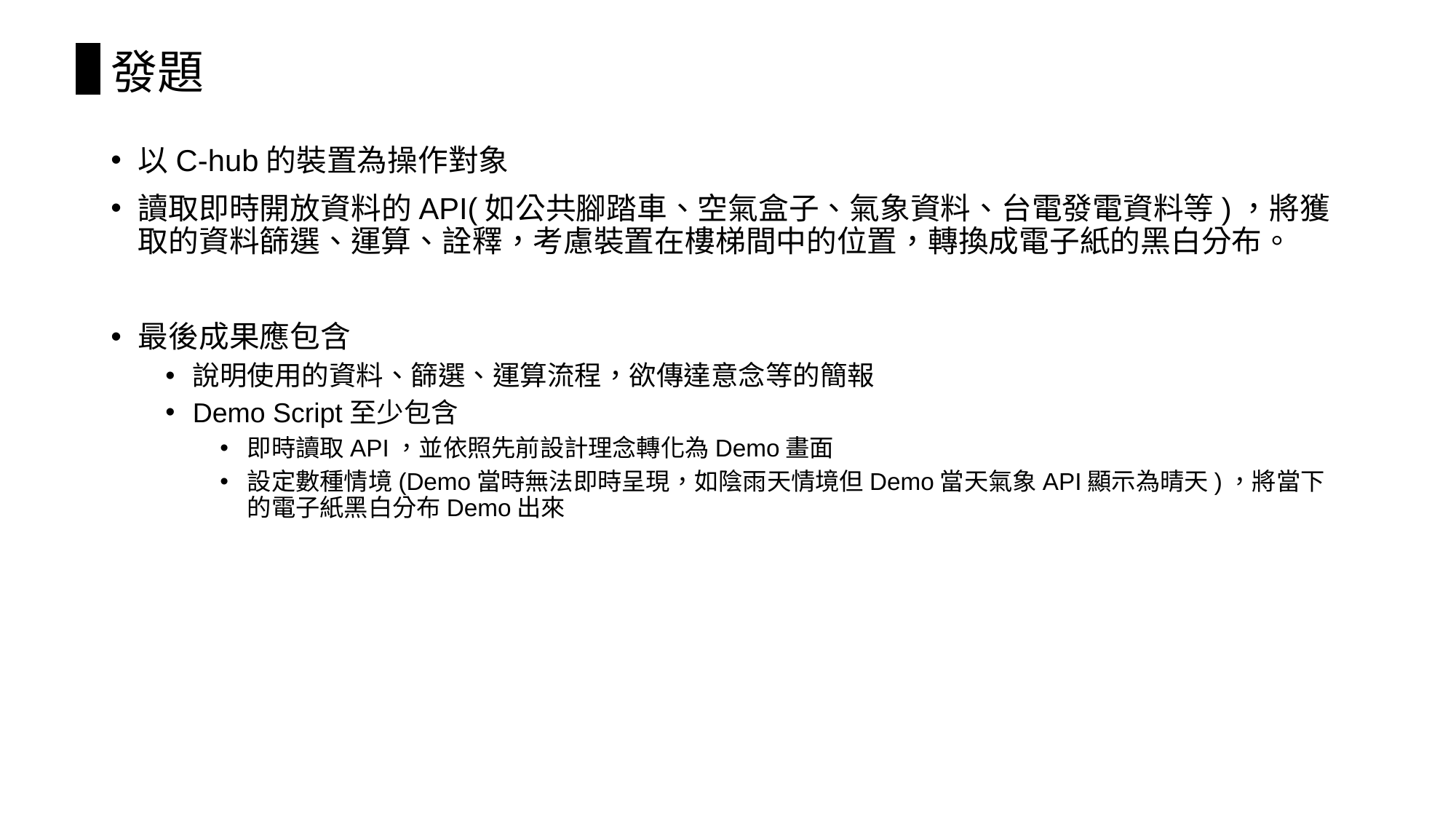

# 發題
以C-hub的裝置為操作對象
讀取即時開放資料的API(如公共腳踏車、空氣盒子、氣象資料、台電發電資料等)，將獲取的資料篩選、運算、詮釋，考慮裝置在樓梯間中的位置，轉換成電子紙的黑白分布。

最後成果應包含
說明使用的資料、篩選、運算流程，欲傳達意念等的簡報
Demo Script至少包含
即時讀取API，並依照先前設計理念轉化為Demo畫面
設定數種情境(Demo當時無法即時呈現，如陰雨天情境但Demo當天氣象API顯示為晴天)，將當下的電子紙黑白分布Demo出來